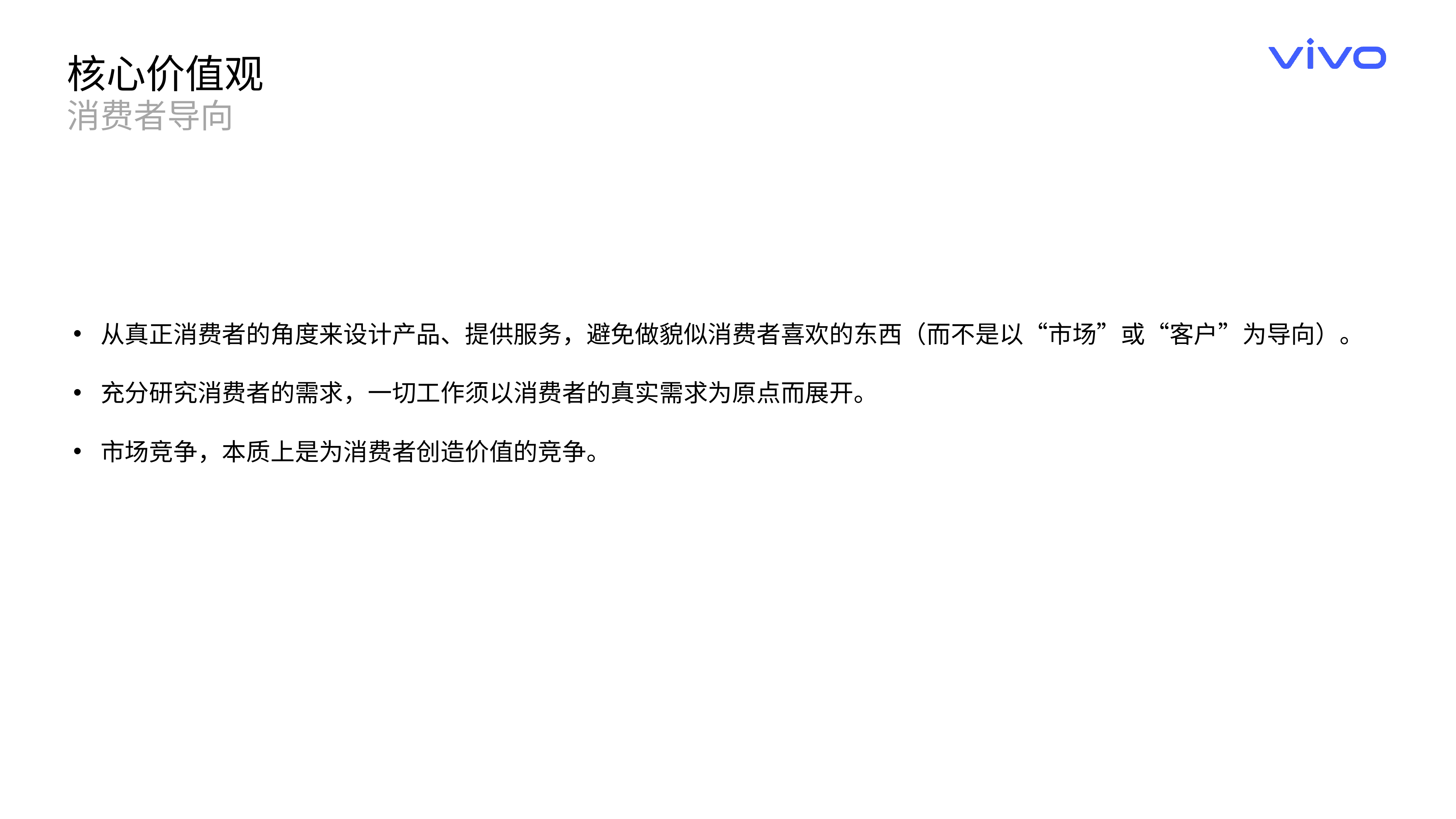

核心价值观
消费者导向
从真正消费者的角度来设计产品、提供服务，避免做貌似消费者喜欢的东西（而不是以“市场”或“客户”为导向）。
充分研究消费者的需求，一切工作须以消费者的真实需求为原点而展开。
市场竞争，本质上是为消费者创造价值的竞争。